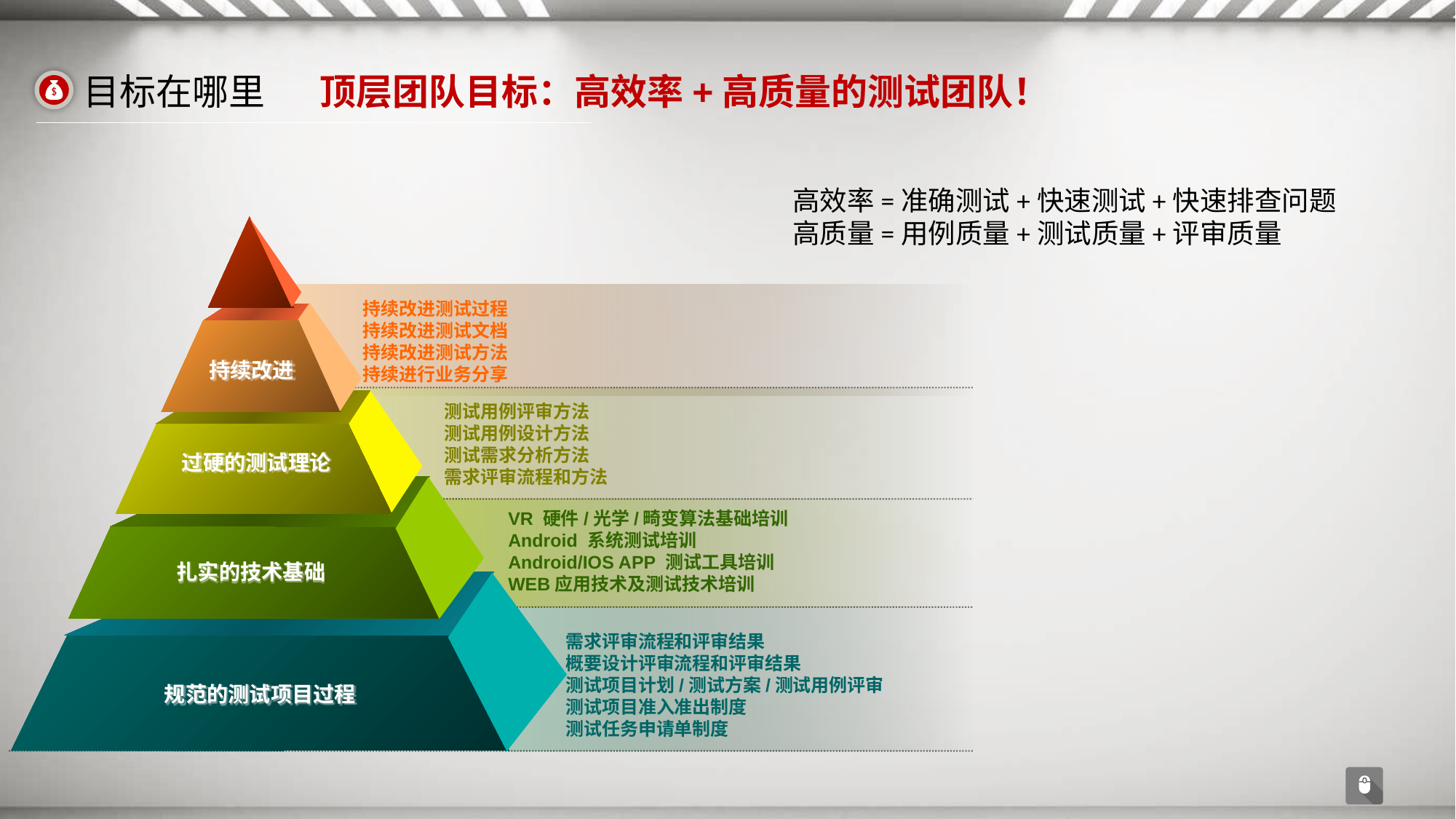

顶层团队目标：高效率+高质量的测试团队！
目标在哪里

高效率=准确测试+快速测试+快速排查问题
高质量=用例质量+测试质量+评审质量

持续改进测试过程
持续改进测试文档
持续改进测试方法
持续进行业务分享
持续改进

测试用例评审方法
测试用例设计方法
测试需求分析方法
需求评审流程和方法
过硬的测试理论

VR 硬件/光学/畸变算法基础培训
Android 系统测试培训
Android/IOS APP 测试工具培训
WEB应用技术及测试技术培训
扎实的技术基础

需求评审流程和评审结果
概要设计评审流程和评审结果
测试项目计划/测试方案/测试用例评审
测试项目准入准出制度
测试任务申请单制度
规范的测试项目过程